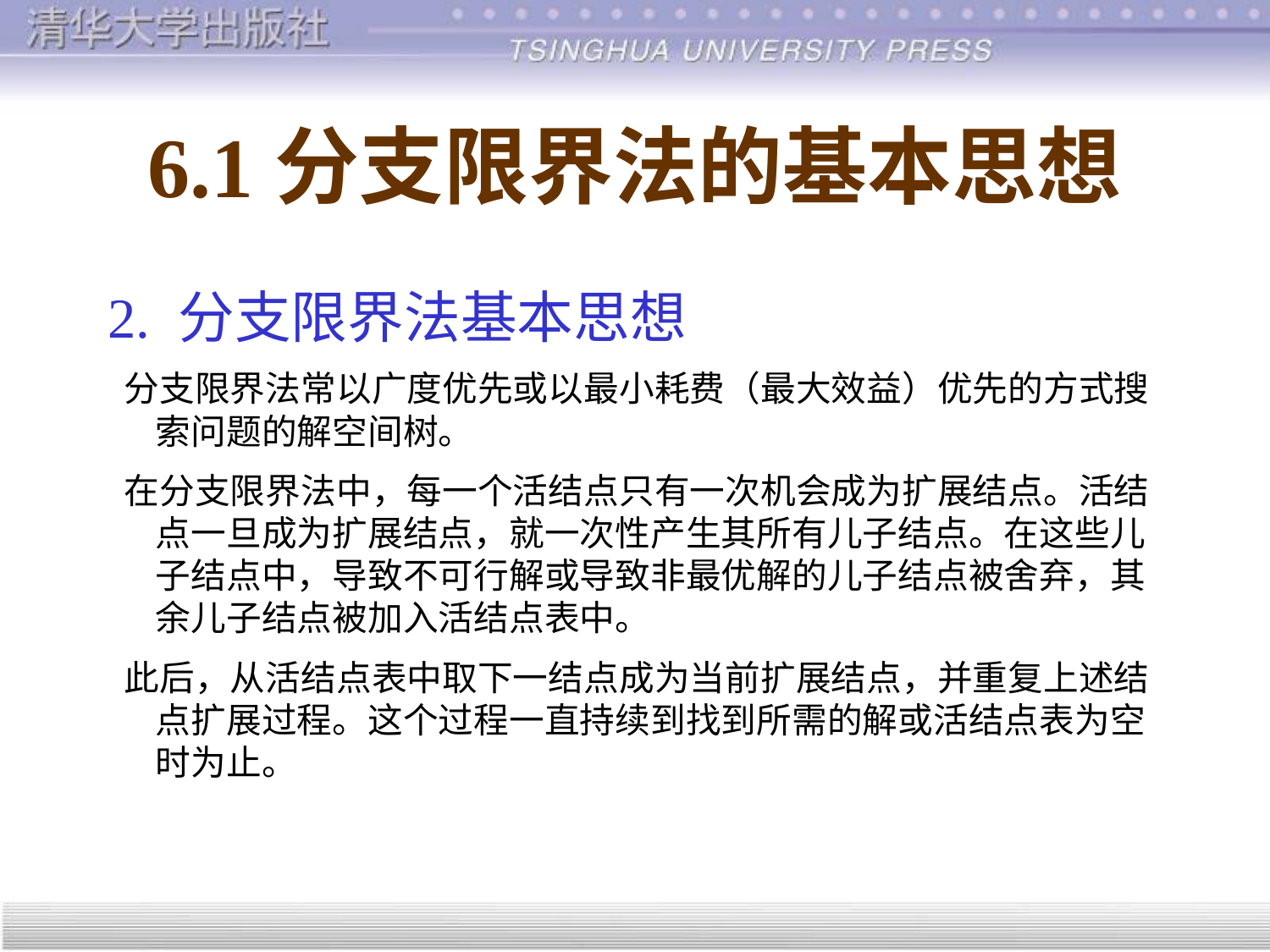

# 6.1	分支限界法的基本思想
2. 分支限界法基本思想
 分支限界法常以广度优先或以最小耗费（最大效益）优先的方式搜索问题的解空间树。
 在分支限界法中，每一个活结点只有一次机会成为扩展结点。活结点一旦成为扩展结点，就一次性产生其所有儿子结点。在这些儿子结点中，导致不可行解或导致非最优解的儿子结点被舍弃，其余儿子结点被加入活结点表中。
 此后，从活结点表中取下一结点成为当前扩展结点，并重复上述结点扩展过程。这个过程一直持续到找到所需的解或活结点表为空时为止。

5